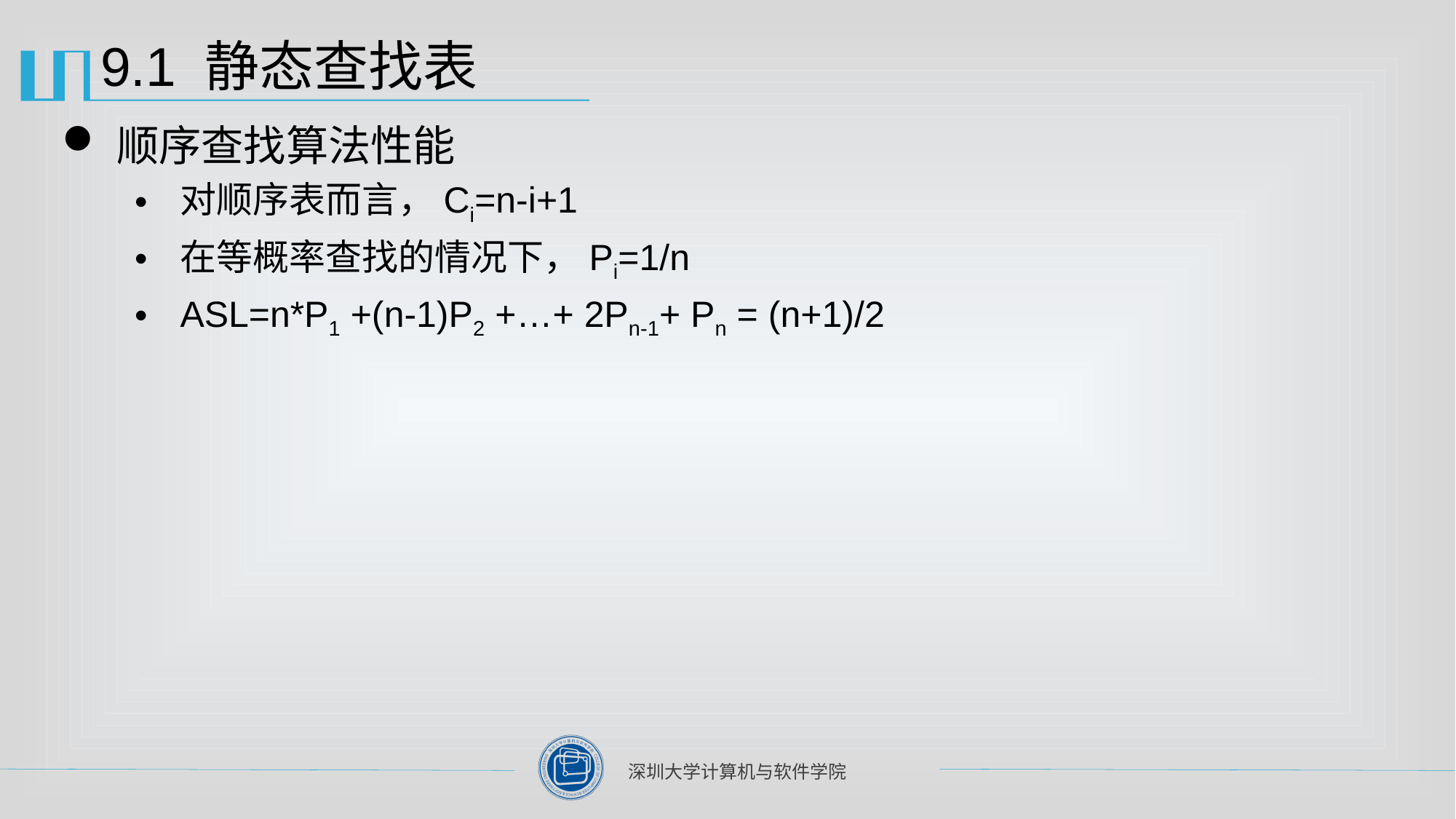

# 9.1 静态查找表
顺序查找算法性能
对顺序表而言，Ci=n-i+1
在等概率查找的情况下，Pi=1/n
ASL=n*P1 +(n-1)P2 +…+ 2Pn-1+ Pn = (n+1)/2

13